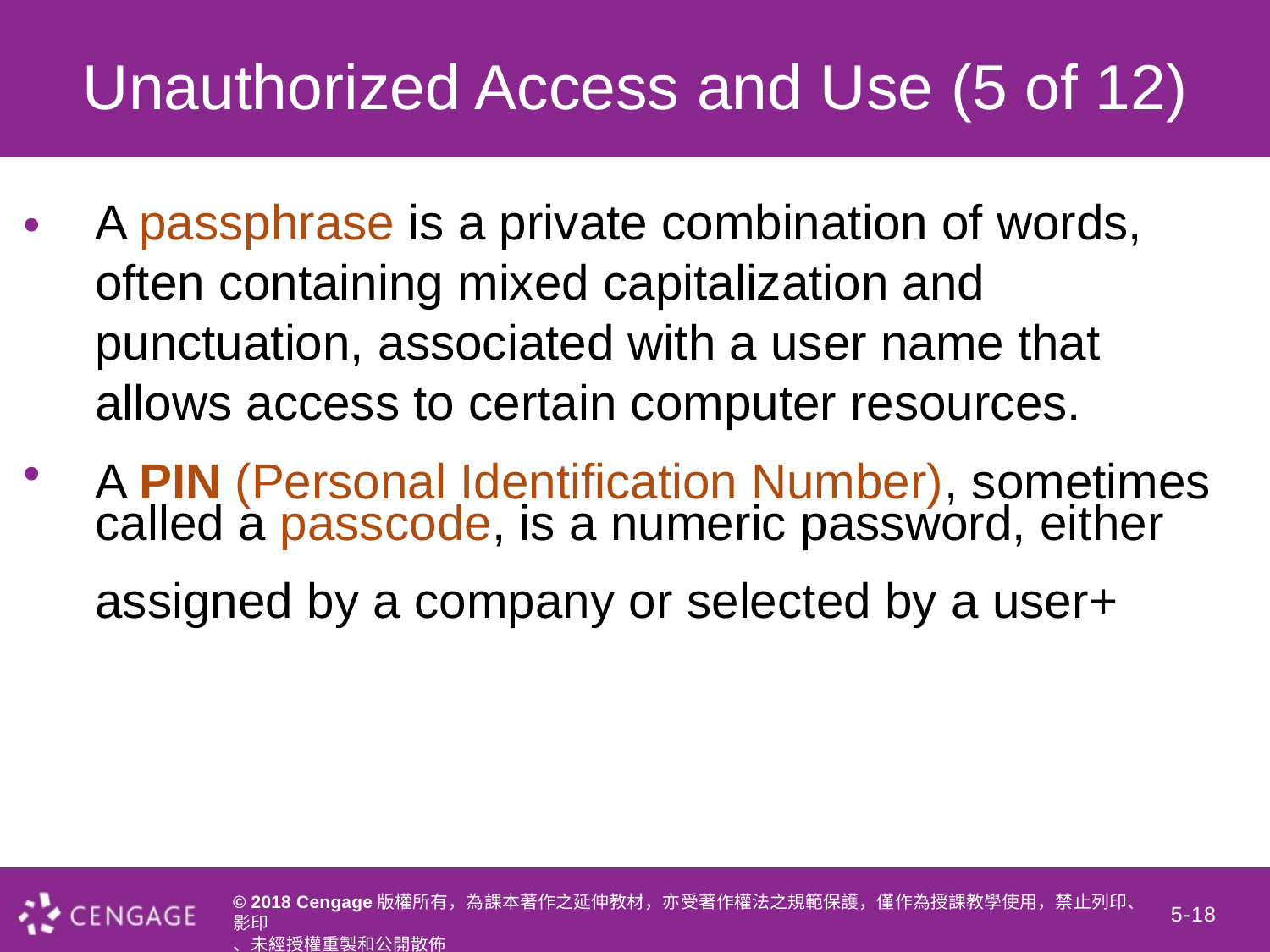

Unauthorized Access and Use (5 of 12)
•
A passphrase is a private combination of words, often containing mixed capitalization and punctuation, associated with a user name that allows access to certain computer resources.
A PIN (Personal Identification Number), sometimes
called a passcode, is a numeric password, either
assigned by a company or selected by a user+
•

© 2018 Cengage版權所有，為課本著作之延伸教材，亦受著作權法之規範保護，僅作為授課教學使用，禁止列印、影印
、未經授權重製和公開散佈
5-18